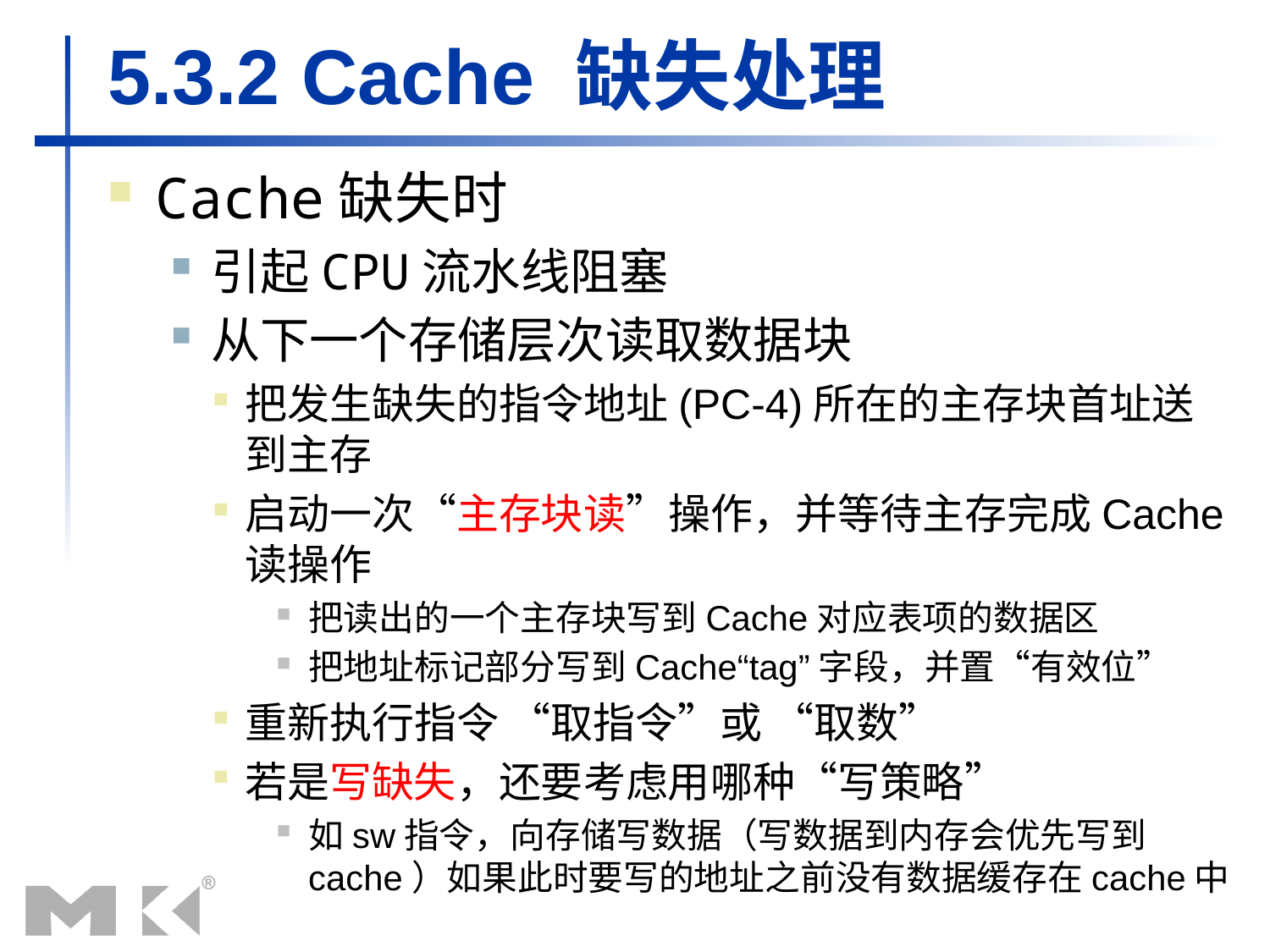

# 5.3.2 Cache 缺失处理
Cache缺失时
引起CPU流水线阻塞
从下一个存储层次读取数据块
把发生缺失的指令地址(PC-4)所在的主存块首址送到主存
启动一次“主存块读”操作，并等待主存完成Cache读操作
把读出的一个主存块写到Cache对应表项的数据区
把地址标记部分写到Cache“tag”字段，并置“有效位”
重新执行指令 “取指令”或 “取数”
若是写缺失，还要考虑用哪种“写策略”
如sw指令，向存储写数据（写数据到内存会优先写到cache）如果此时要写的地址之前没有数据缓存在cache中